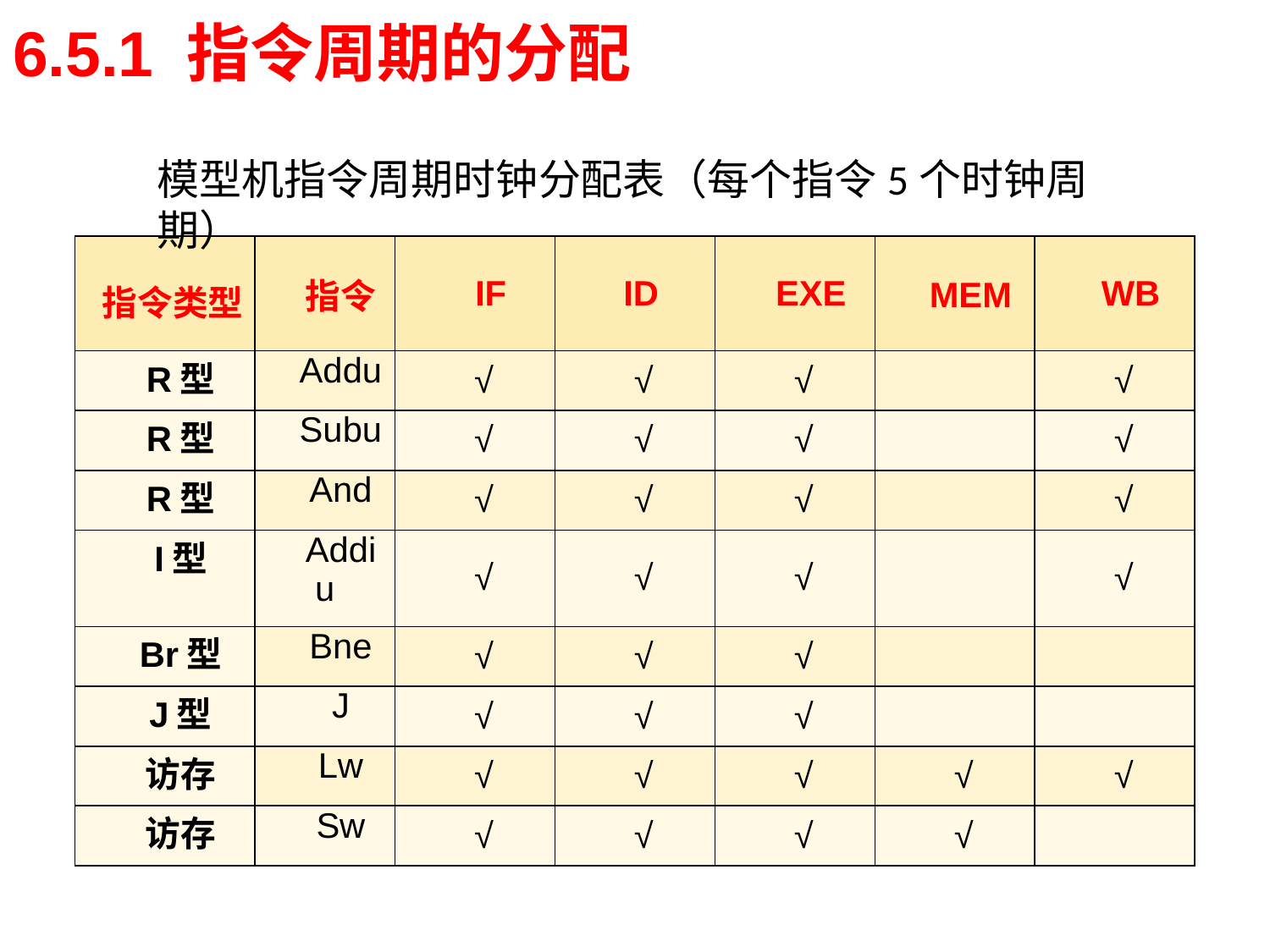

# 6.5.1 指令周期的分配
模型机指令周期时钟分配表（每个指令5个时钟周期）
| 指令类型 | 指令 | IF | ID | EXE | MEM | WB |
| --- | --- | --- | --- | --- | --- | --- |
| R型 | Addu | √ | √ | √ |  | √ |
| R型 | Subu | √ | √ | √ |  | √ |
| R型 | And | √ | √ | √ |  | √ |
| I型 | Addiu | √ | √ | √ |  | √ |
| Br型 | Bne | √ | √ | √ |  |  |
| J型 | J | √ | √ | √ |  |  |
| 访存 | Lw | √ | √ | √ | √ | √ |
| 访存 | Sw | √ | √ | √ | √ |  |